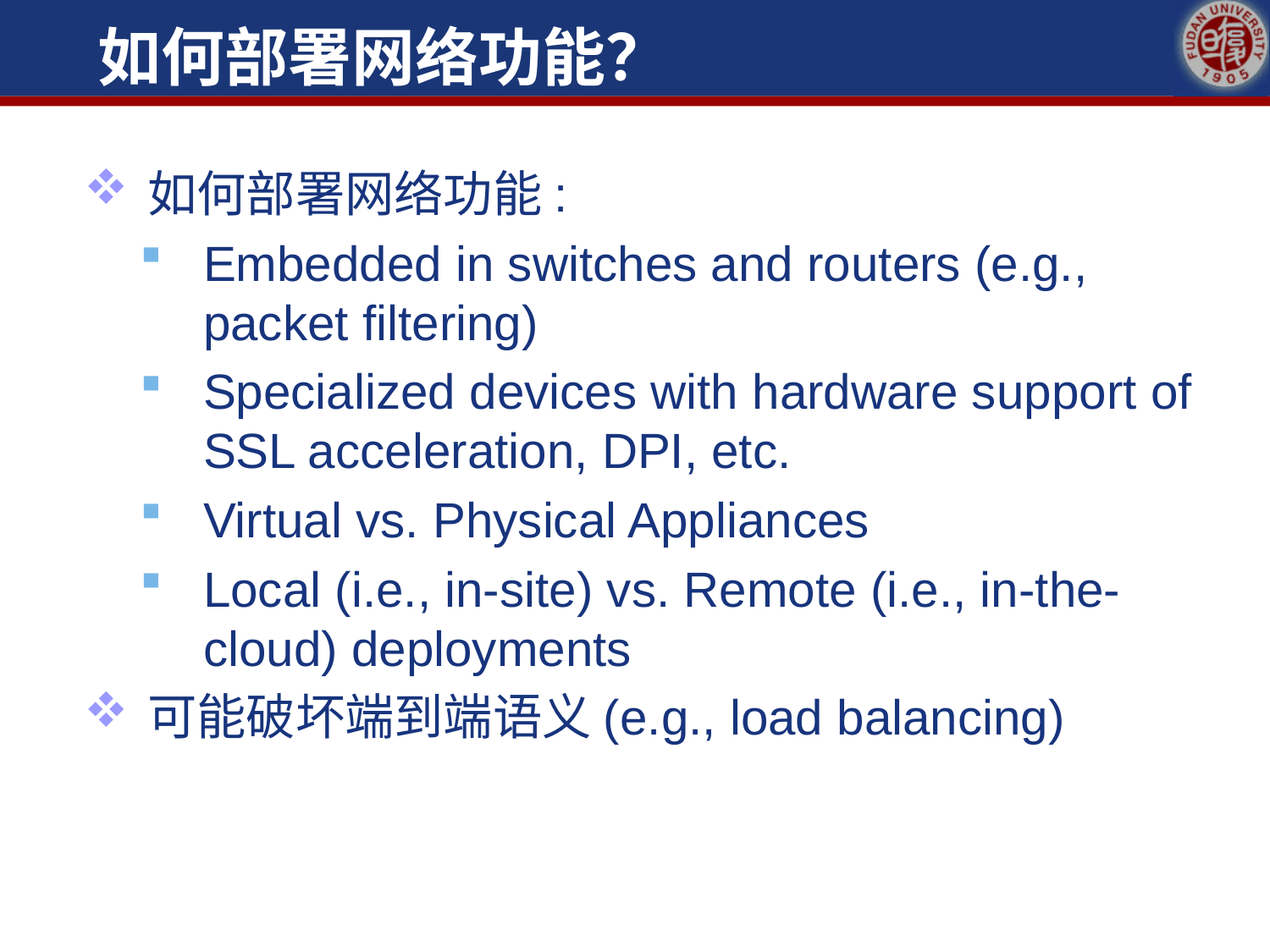

# 如何部署网络功能？
如何部署网络功能:
Embedded in switches and routers (e.g., packet filtering)
Specialized devices with hardware support of SSL acceleration, DPI, etc.
Virtual vs. Physical Appliances
Local (i.e., in-site) vs. Remote (i.e., in-the-cloud) deployments
可能破坏端到端语义(e.g., load balancing)